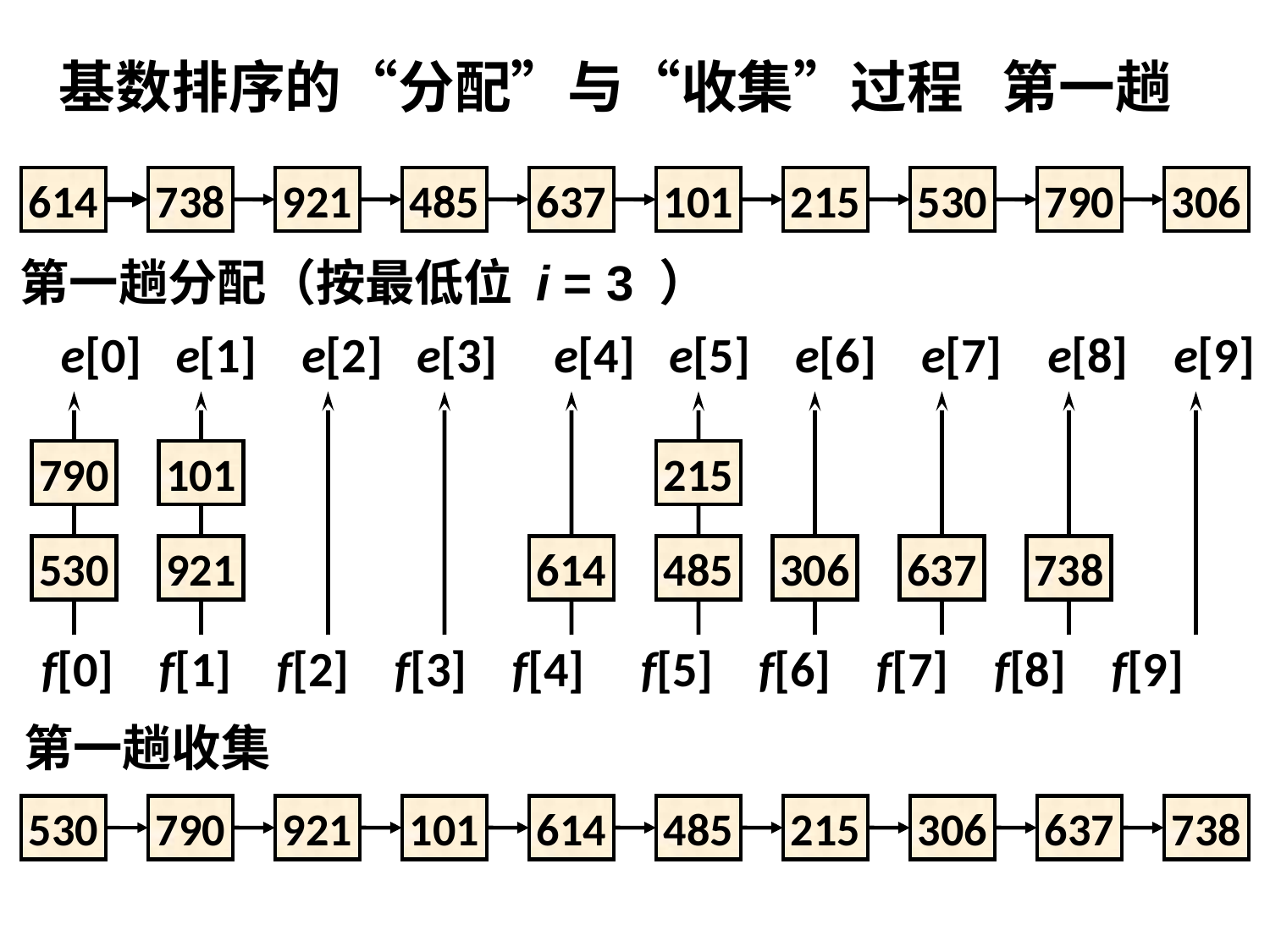

基数排序的“分配”与“收集”过程   第一趟
614
738
921
485
637
101
215
530
790
306

第一趟分配（按最低位 i = 3 ）
e[0]   e[1]    e[2]   e[3]     e[4]   e[5]    e[6]    e[7]    e[8]    e[9]

790
101
215
530
921
614
485
306
637
738
f[0]    f[1]    f[2]    f[3]    f[4]     f[5]    f[6]    f[7]    f[8]    f[9]
第一趟收集
530
790
921
101
614
485
215
306
637
738